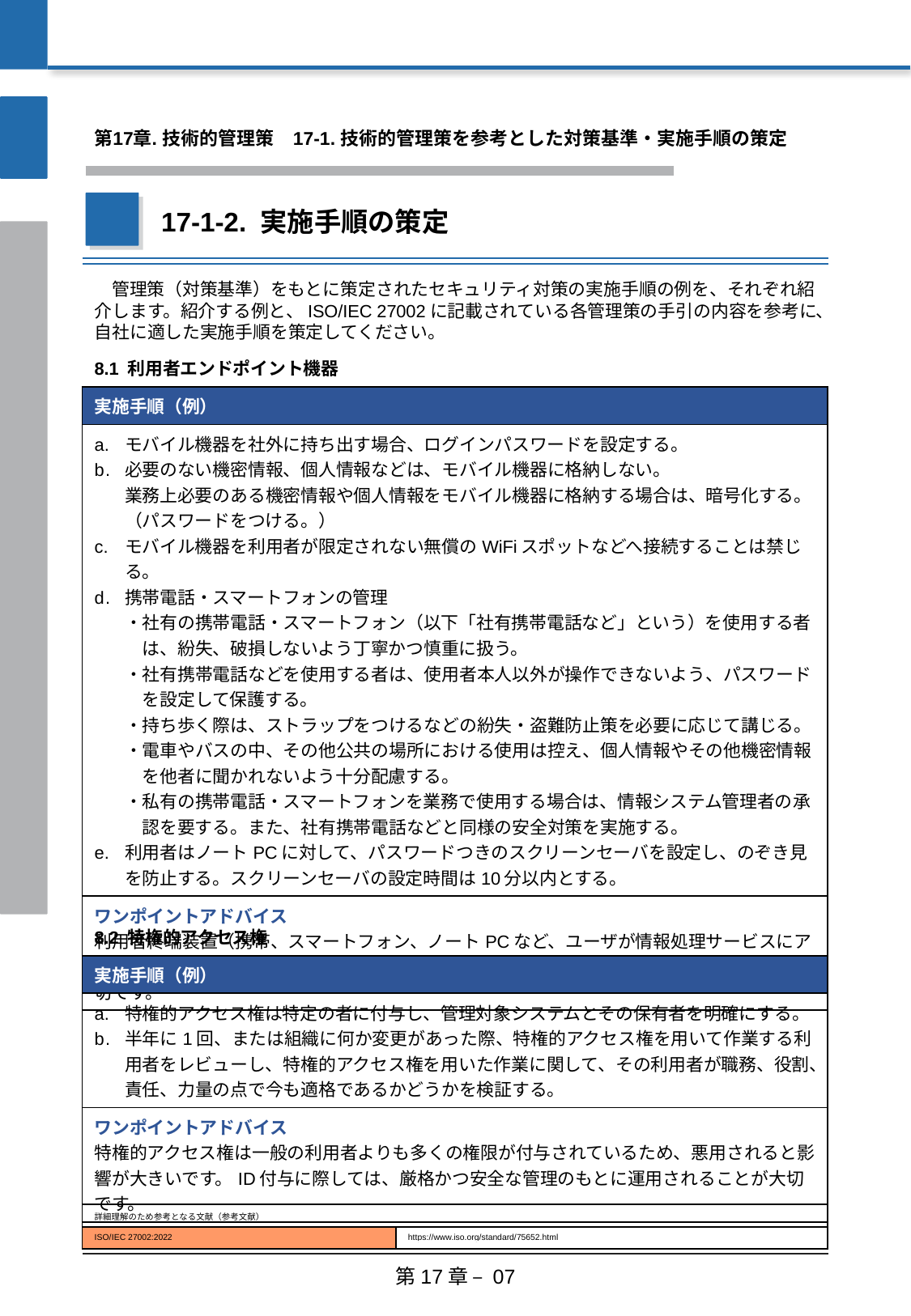

第17章. 技術的管理策
　17-1. 技術的管理策を参考とした対策基準・実施手順の策定
17-1-2. 実施手順の策定
　管理策（対策基準）をもとに策定されたセキュリティ対策の実施手順の例を、それぞれ紹介します。紹介する例と、ISO/IEC 27002に記載されている各管理策の手引の内容を参考に、自社に適した実施手順を策定してください。
| 8.1 利用者エンドポイント機器 |
| --- |
| 実施手順（例） |
| モバイル機器を社外に持ち出す場合、ログインパスワードを設定する。 必要のない機密情報、個人情報などは、モバイル機器に格納しない。 業務上必要のある機密情報や個人情報をモバイル機器に格納する場合は、暗号化する。（パスワードをつける。） モバイル機器を利用者が限定されない無償のWiFiスポットなどへ接続することは禁じる。 携帯電話・スマートフォンの管理 ・社有の携帯電話・スマートフォン（以下「社有携帯電話など」という）を使用する者 　は、紛失、破損しないよう丁寧かつ慎重に扱う。 ・社有携帯電話などを使用する者は、使用者本人以外が操作できないよう、パスワード 　を設定して保護する。 ・持ち歩く際は、ストラップをつけるなどの紛失・盗難防止策を必要に応じて講じる。 ・電車やバスの中、その他公共の場所における使用は控え、個人情報やその他機密情報 　を他者に聞かれないよう十分配慮する。 ・私有の携帯電話・スマートフォンを業務で使用する場合は、情報システム管理者の承 　認を要する。また、社有携帯電話などと同様の安全対策を実施する。 利用者はノートPCに対して、パスワードつきのスクリーンセーバを設定し、のぞき見を防止する。スクリーンセーバの設定時間は10分以内とする。 |
| ワンポイントアドバイス 利用者終端装置（携帯、スマートフォン、ノートPCなど、ユーザが情報処理サービスにアクセスするために使用するさまざまなデバイス）の取扱いに関する規則を定めることが大切です。 |
| 8.2 特権的アクセス権 |
| --- |
| 実施手順（例） |
| 特権的アクセス権は特定の者に付与し、管理対象システムとその保有者を明確にする。 半年に1回、または組織に何か変更があった際、特権的アクセス権を用いて作業する利用者をレビューし、特権的アクセス権を用いた作業に関して、その利用者が職務、役割、責任、力量の点で今も適格であるかどうかを検証する。 |
| ワンポイントアドバイス 特権的アクセス権は一般の利用者よりも多くの権限が付与されているため、悪用されると影響が大きいです。ID付与に際しては、厳格かつ安全な管理のもとに運用されることが大切です。 |
| 詳細理解のため参考となる文献（参考文献） |  |
| --- | --- |
| ISO/IEC 27002:2022 | https://www.iso.org/standard/75652.html |
第17章 – 07